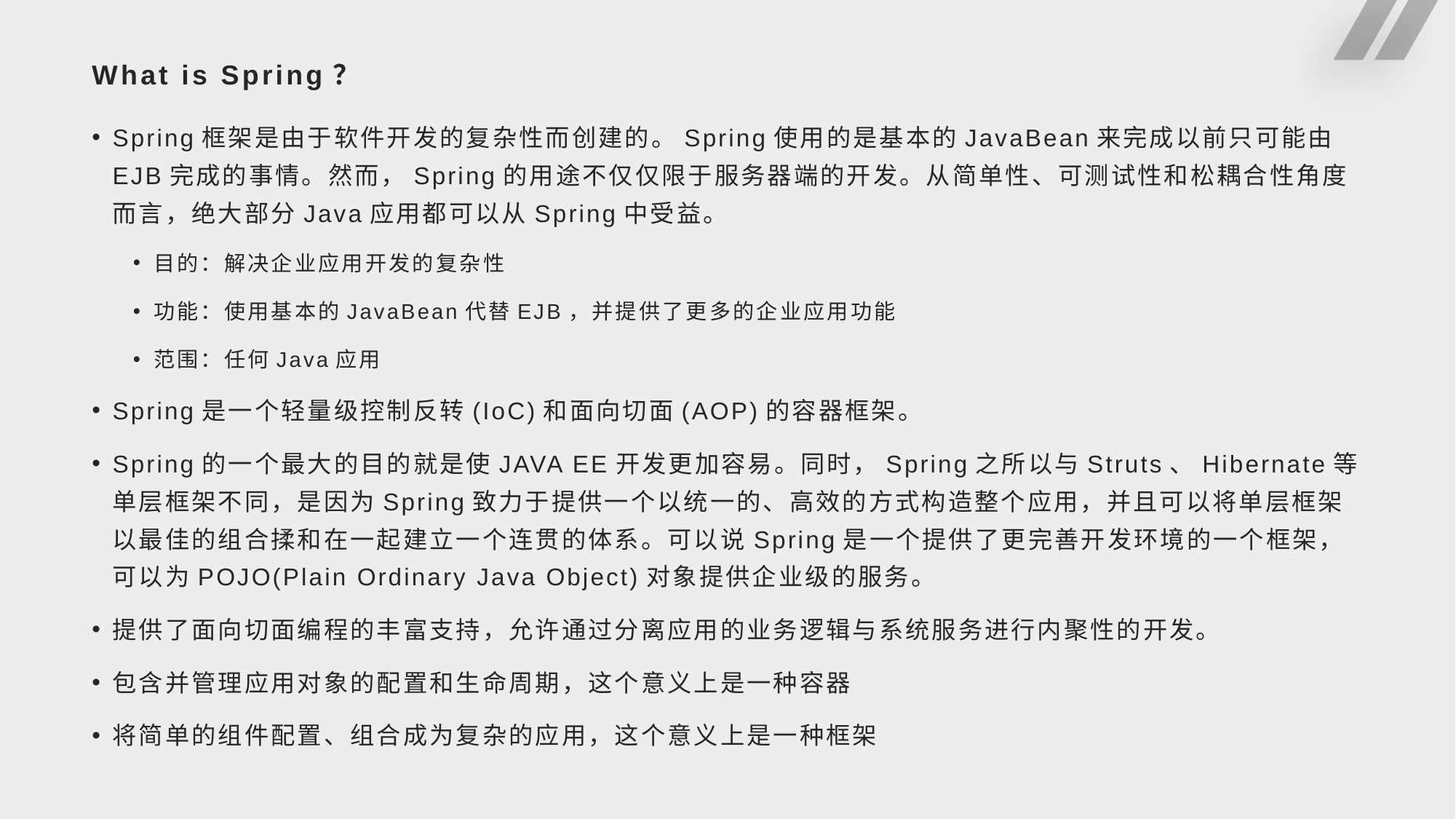

# What is Spring？
Spring框架是由于软件开发的复杂性而创建的。Spring使用的是基本的JavaBean来完成以前只可能由EJB完成的事情。然而，Spring的用途不仅仅限于服务器端的开发。从简单性、可测试性和松耦合性角度而言，绝大部分Java应用都可以从Spring中受益。
目的：解决企业应用开发的复杂性
功能：使用基本的JavaBean代替EJB，并提供了更多的企业应用功能
范围：任何Java应用
Spring是一个轻量级控制反转(IoC)和面向切面(AOP)的容器框架。
Spring的一个最大的目的就是使JAVA EE开发更加容易。同时，Spring之所以与Struts、Hibernate等单层框架不同，是因为Spring致力于提供一个以统一的、高效的方式构造整个应用，并且可以将单层框架以最佳的组合揉和在一起建立一个连贯的体系。可以说Spring是一个提供了更完善开发环境的一个框架，可以为POJO(Plain Ordinary Java Object)对象提供企业级的服务。
提供了面向切面编程的丰富支持，允许通过分离应用的业务逻辑与系统服务进行内聚性的开发。
包含并管理应用对象的配置和生命周期，这个意义上是一种容器
将简单的组件配置、组合成为复杂的应用，这个意义上是一种框架